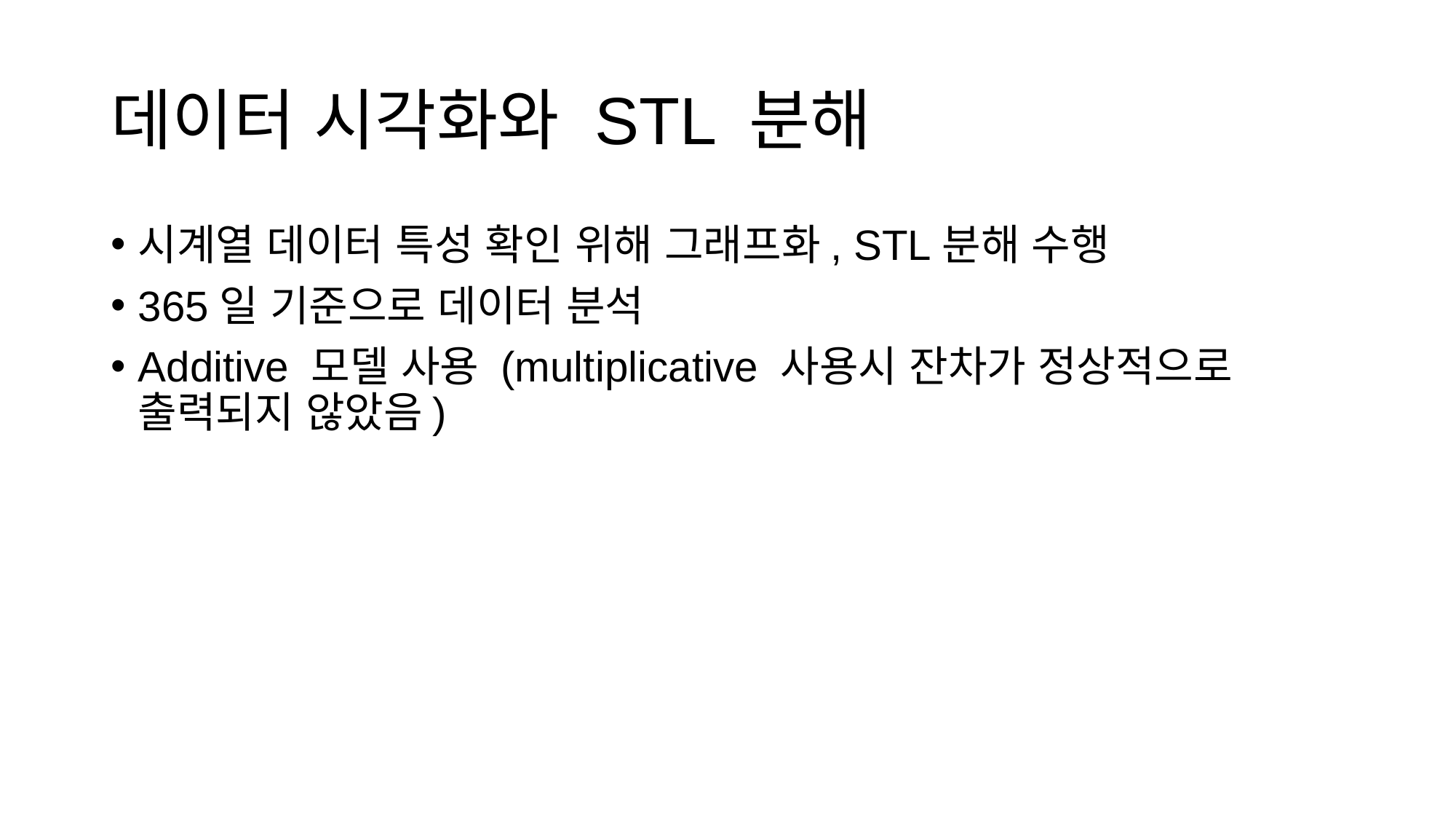

# 데이터 시각화와 STL 분해
시계열 데이터 특성 확인 위해 그래프화, STL분해 수행
365일 기준으로 데이터 분석
Additive 모델 사용 (multiplicative 사용시 잔차가 정상적으로 출력되지 않았음)